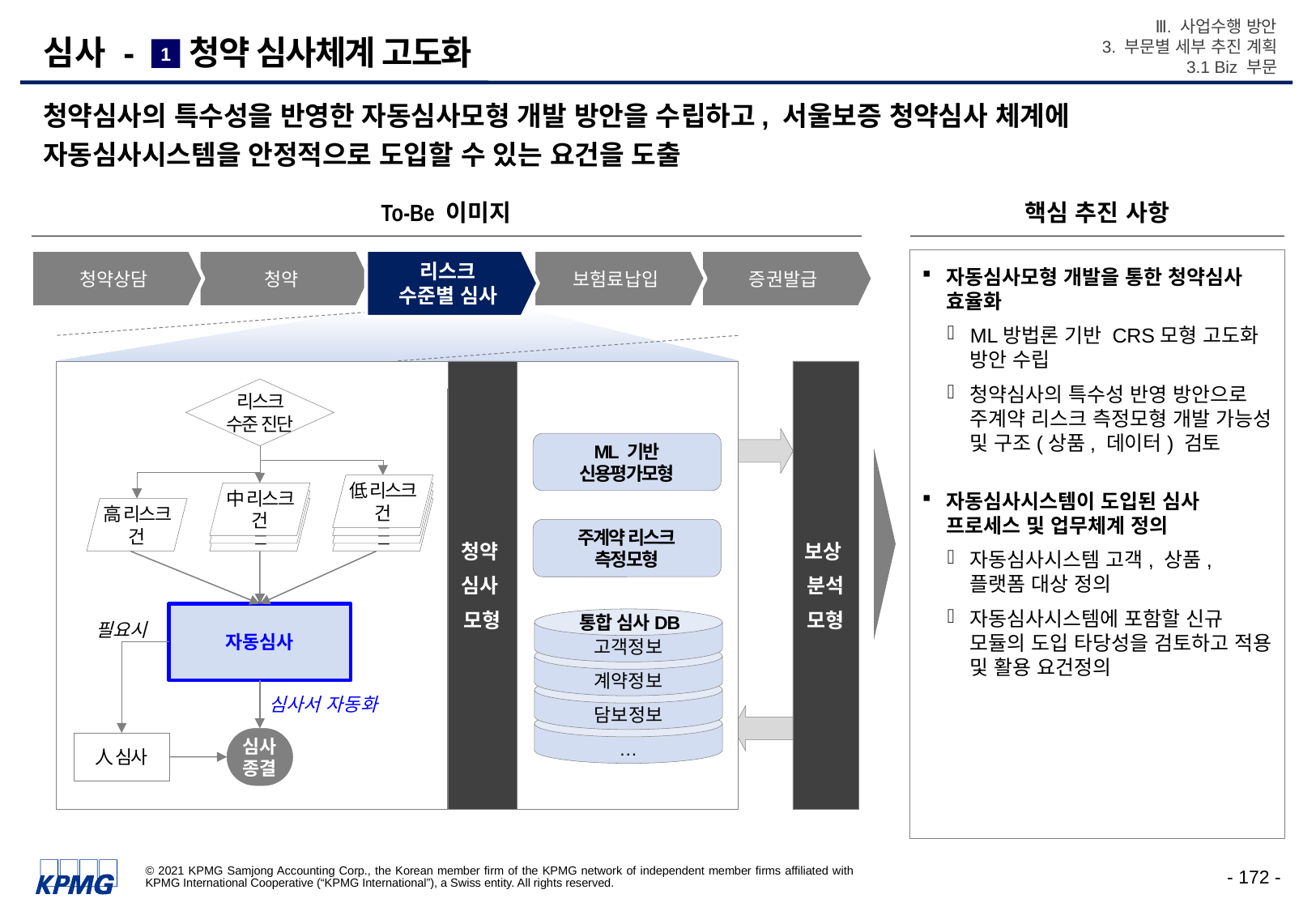

Ⅲ. 사업수행 방안
3. 부문별 세부 추진 계획
3.1 Biz 부문
# 심사 -     청약 심사체계 고도화
1
청약심사의 특수성을 반영한 자동심사모형 개발 방안을 수립하고, 서울보증 청약심사 체계에 자동심사시스템을 안정적으로 도입할 수 있는 요건을 도출
To-Be 이미지
핵심 추진 사항
청약상담
청약
보험료납입
증권발급
리스크
수준별 심사
자동심사모형 개발을 통한 청약심사 효율화
ML방법론 기반 CRS모형 고도화 방안 수립
청약심사의 특수성 반영 방안으로 주계약 리스크 측정모형 개발 가능성 및 구조(상품, 데이터) 검토
자동심사시스템이 도입된 심사 프로세스 및 업무체계 정의
자동심사시스템 고객, 상품, 플랫폼 대상 정의
자동심사시스템에 포함할 신규 모듈의 도입 타당성을 검토하고 적용 및 활용 요건정의

청약
심사
모형
보상
분석
모형
리스크 수준 진단

ML 기반
신용평가모형
低 리스크 건
低 리스크 건
低 리스크 건
低 리스크 건
中 리스크 건
中 리스크 건
中 리스크 건
高 리스크 건
주계약 리스크
측정모형

자동심사
통합 심사DB
고객정보
계약정보
담보정보
…
필요시
심사서 자동화

심사
종결
人 심사